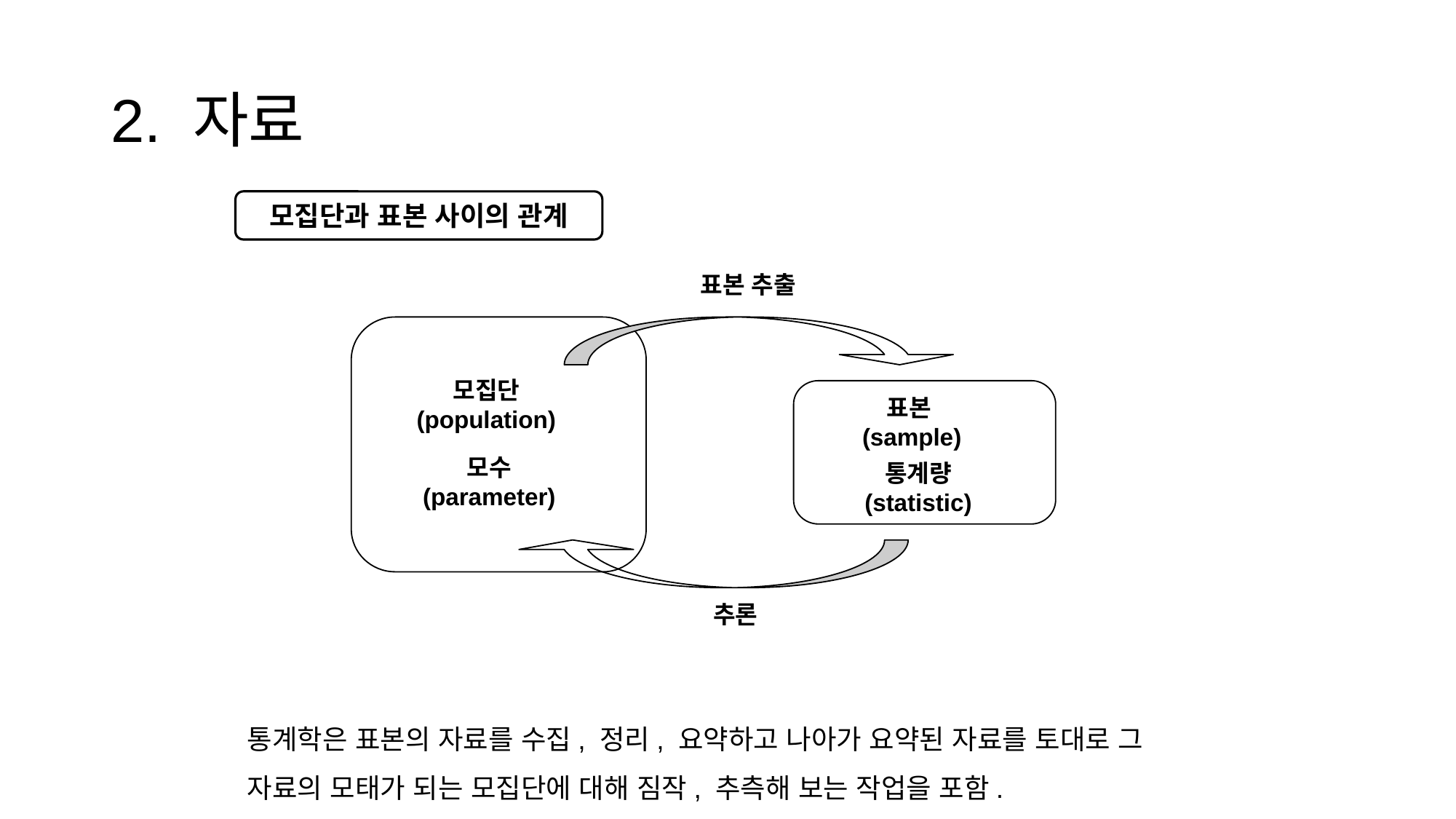

# 2. 자료

통계학은 표본의 자료를 수집, 정리, 요약하고 나아가 요약된 자료를 토대로 그 자료의 모태가 되는 모집단에 대해 짐작, 추측해 보는 작업을 포함.
모집단과 표본 사이의 관계
표본 추출

모집단
(population)

표본(sample)
모수 (parameter)
통계량
(statistic)

추론